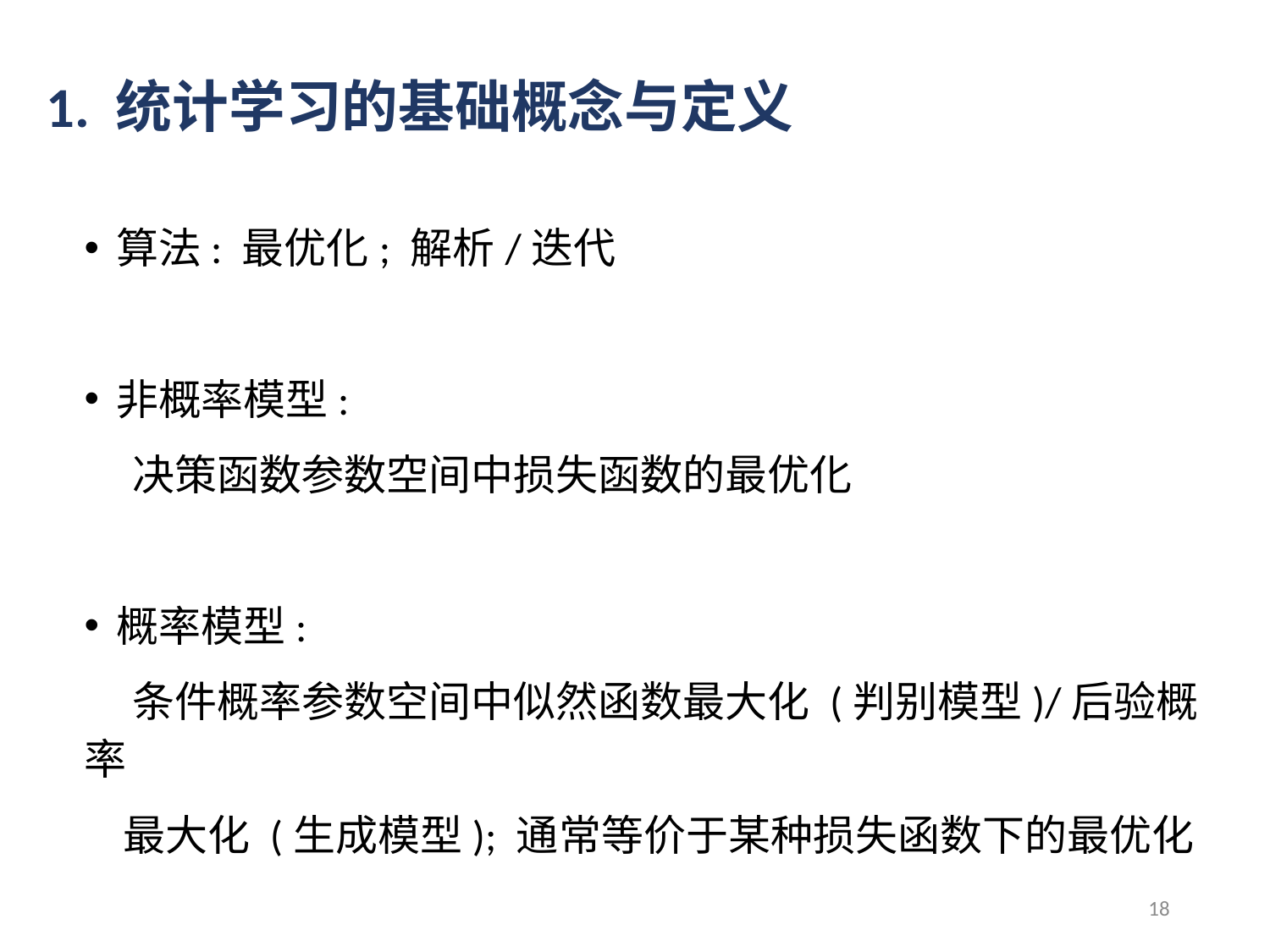

# 1. 统计学习的基础概念与定义
算法: 最优化; 解析/迭代

非概率模型:
    决策函数参数空间中损失函数的最优化

概率模型:
    条件概率参数空间中似然函数最大化 (判别模型)/后验概率
   最大化 (生成模型); 通常等价于某种损失函数下的最优化
18